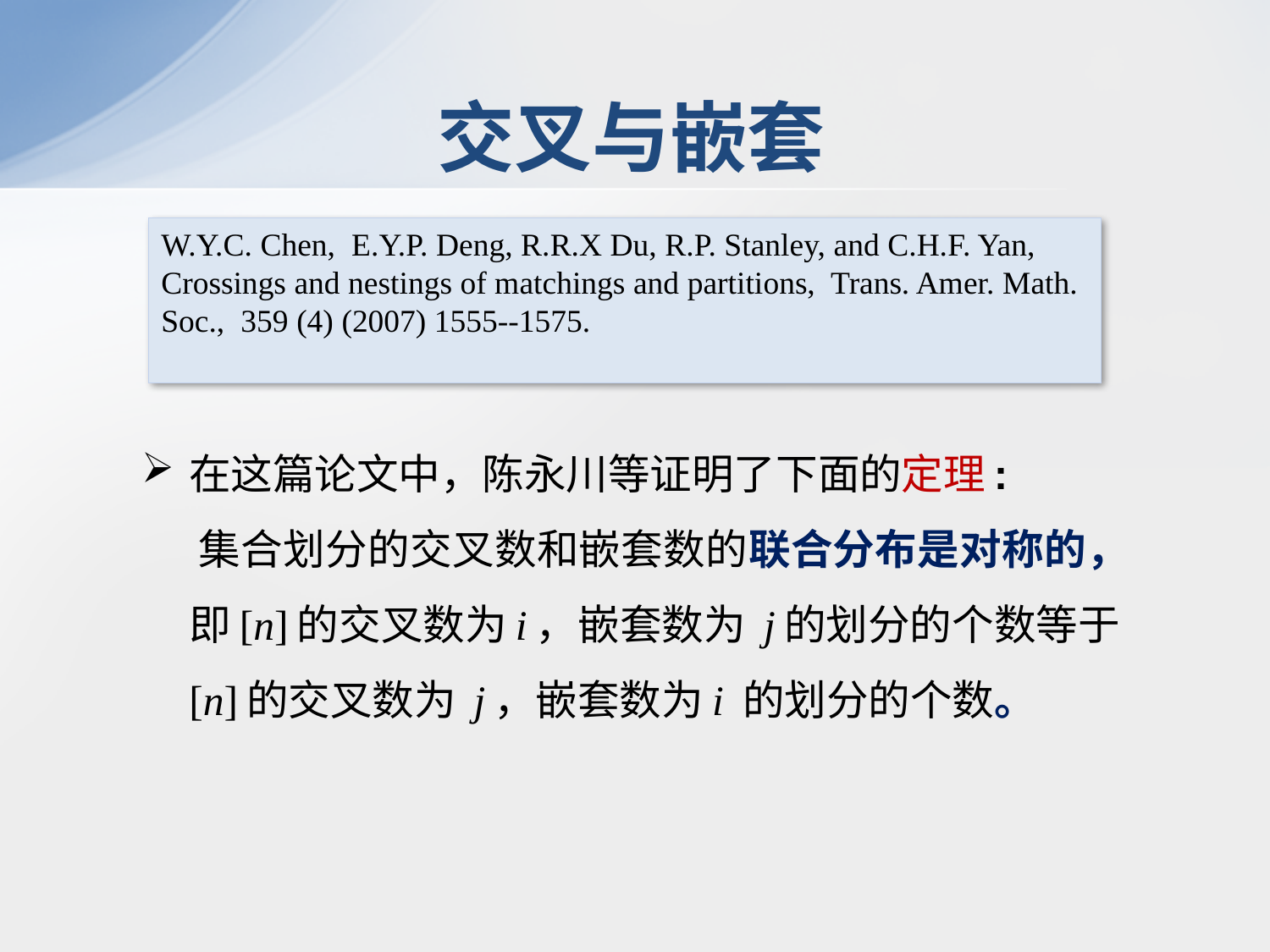

# 交叉与嵌套
W.Y.C. Chen,  E.Y.P. Deng, R.R.X Du, R.P. Stanley, and C.H.F. Yan,
Crossings and nestings of matchings and partitions,  Trans. Amer. Math.
Soc.,  359 (4) (2007) 1555--1575.

在这篇论文中，陈永川等证明了下面的定理:
     集合划分的交叉数和嵌套数的联合分布是对称的，即[n]的交叉数为i，嵌套数为 j的划分的个数等于[n]的交叉数为 j，嵌套数为i 的划分的个数。